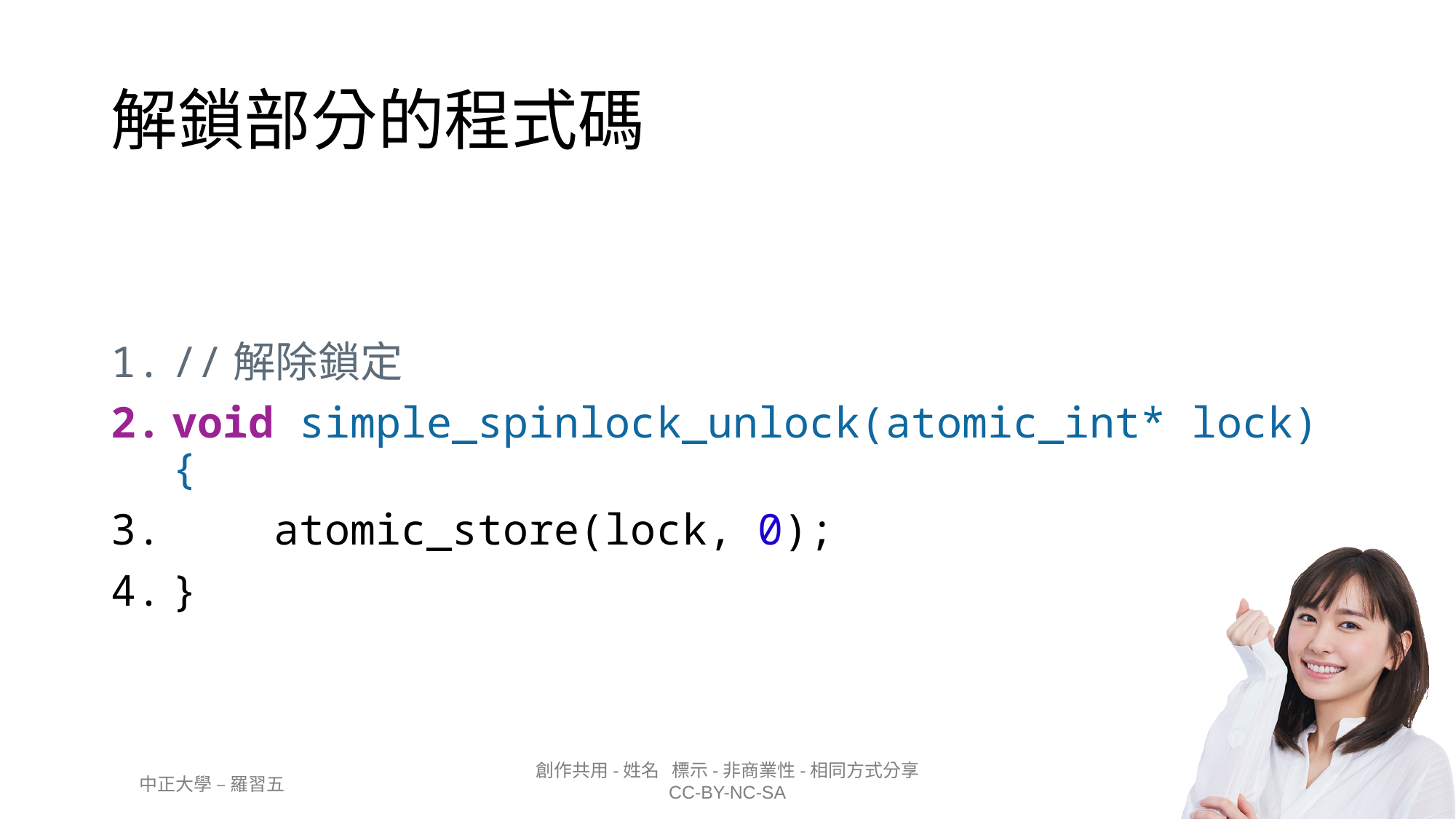

# 解鎖部分的程式碼
//解除鎖定
void simple_spinlock_unlock(atomic_int* lock) {
    atomic_store(lock, 0);
}